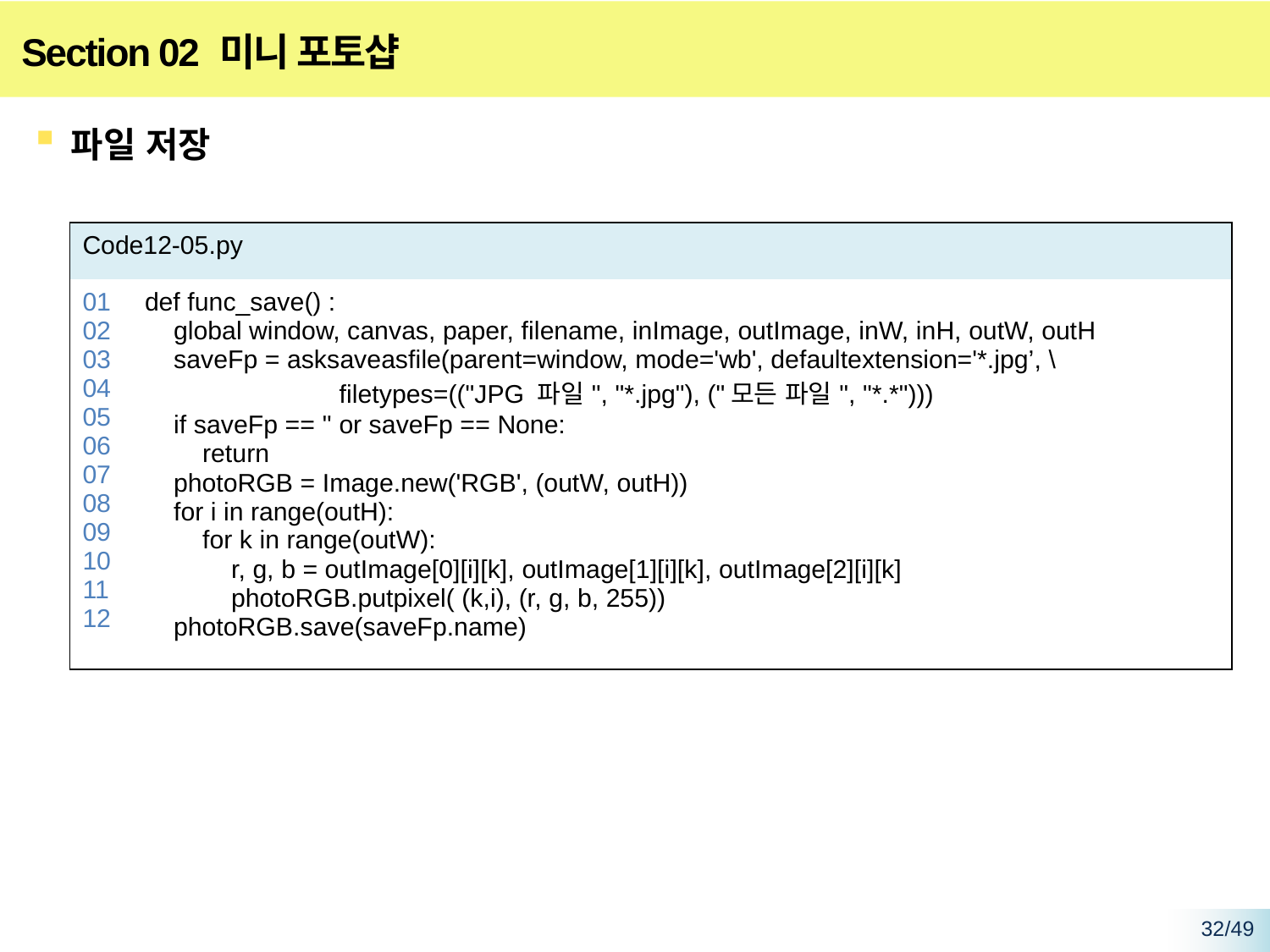

# Section 02 미니 포토샵
파일 저장
| Code12-05.py |  |
| --- | --- |
| 01 02 03 04 05 06 07 08 09 10 11 12 | def func\_save() : global window, canvas, paper, filename, inImage, outImage, inW, inH, outW, outH saveFp = asksaveasfile(parent=window, mode='wb', defaultextension='\*.jpg’, \ filetypes=(("JPG 파일", "\*.jpg"), ("모든 파일", "\*.\*"))) if saveFp == '' or saveFp == None: return photoRGB = Image.new('RGB', (outW, outH)) for i in range(outH): for k in range(outW): r, g, b = outImage[0][i][k], outImage[1][i][k], outImage[2][i][k] photoRGB.putpixel( (k,i), (r, g, b, 255)) photoRGB.save(saveFp.name) |